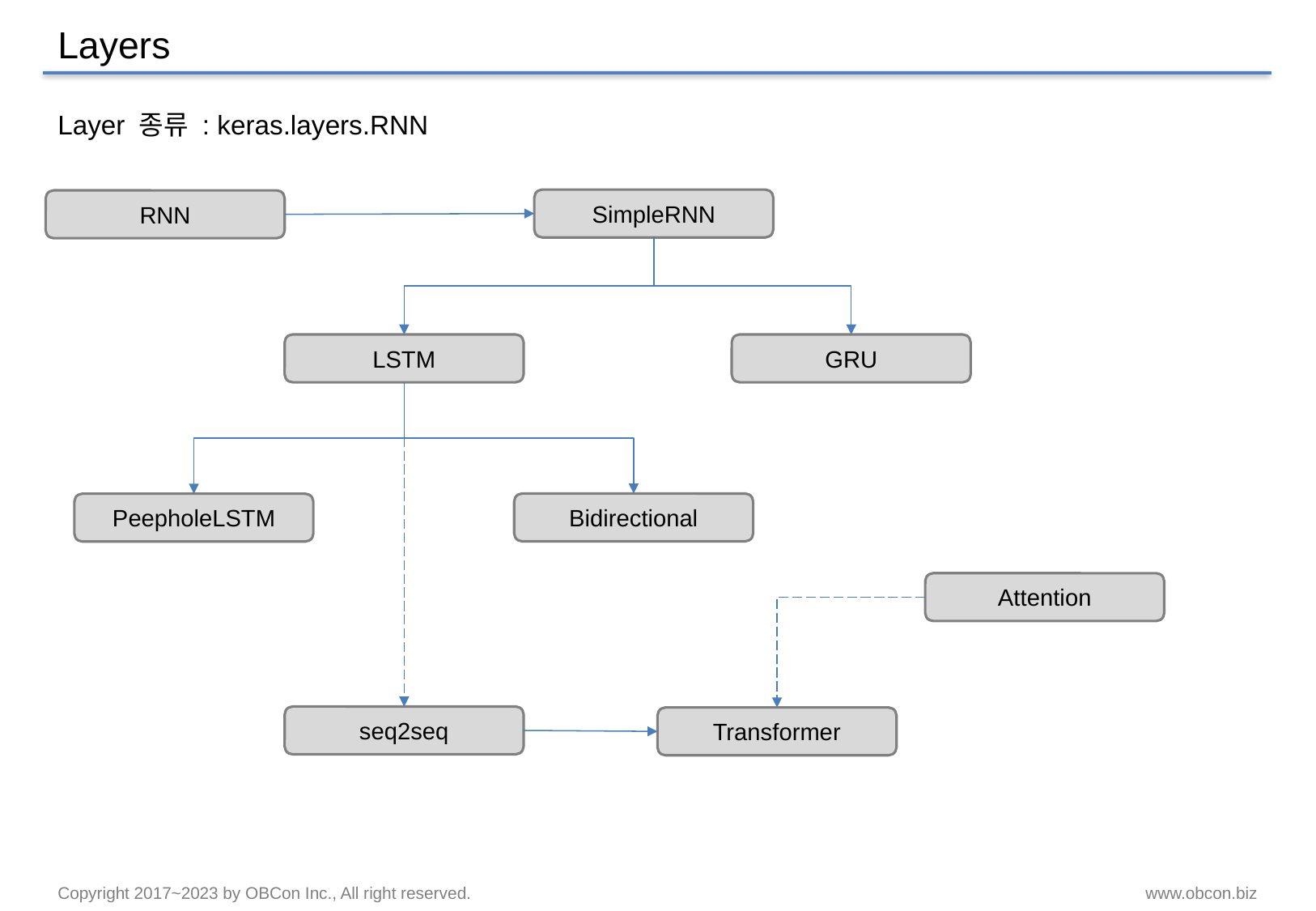

# Layers
Layer 종류 : keras.layers.RNN
SimpleRNN
RNN
LSTM
GRU
Bidirectional
PeepholeLSTM
Attention
seq2seq
Transformer